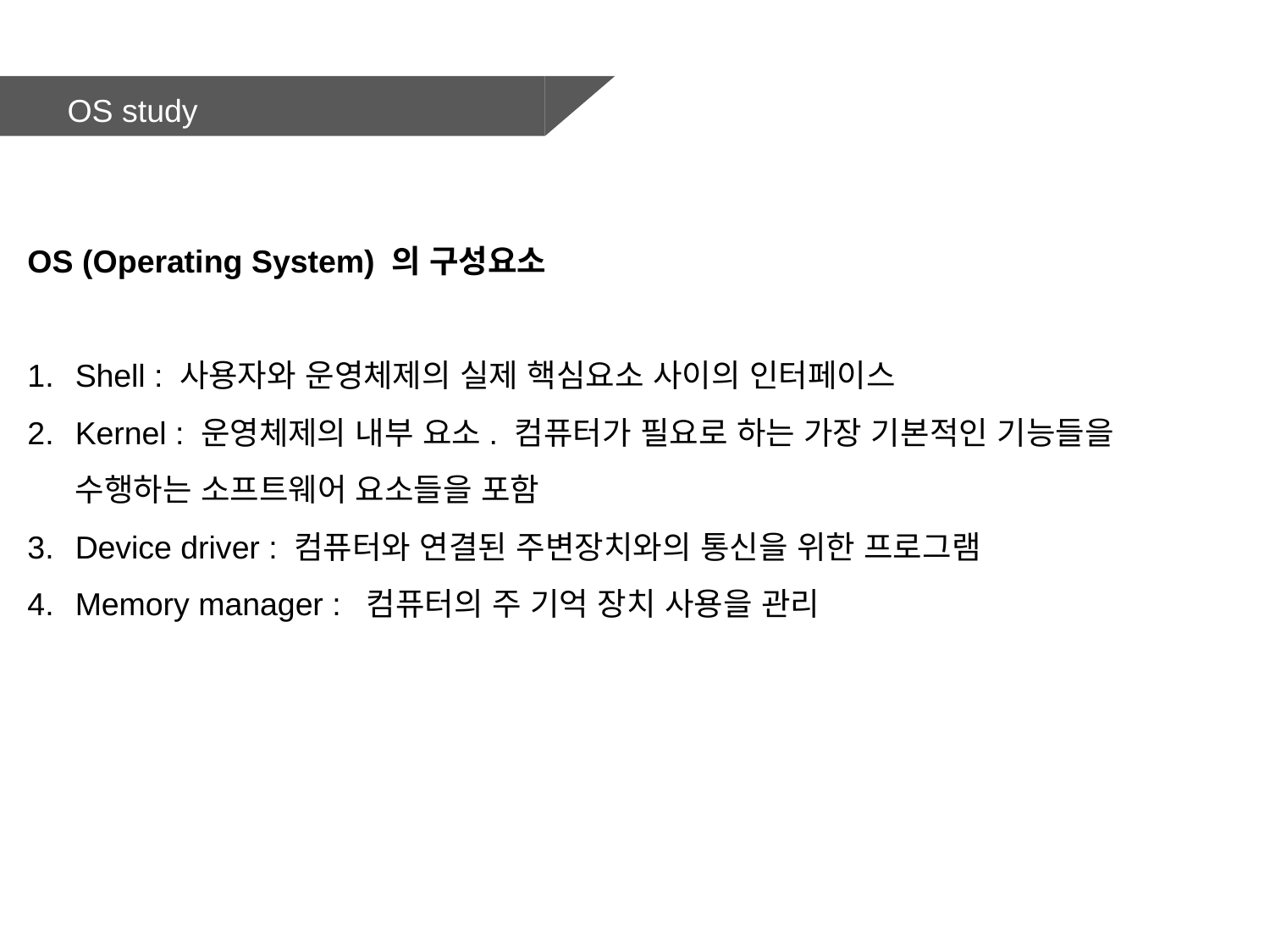

OS study
OS (Operating System) 의 구성요소

Shell : 사용자와 운영체제의 실제 핵심요소 사이의 인터페이스
Kernel : 운영체제의 내부 요소. 컴퓨터가 필요로 하는 가장 기본적인 기능들을 수행하는 소프트웨어 요소들을 포함
Device driver : 컴퓨터와 연결된 주변장치와의 통신을 위한 프로그램
Memory manager :  컴퓨터의 주 기억 장치 사용을 관리